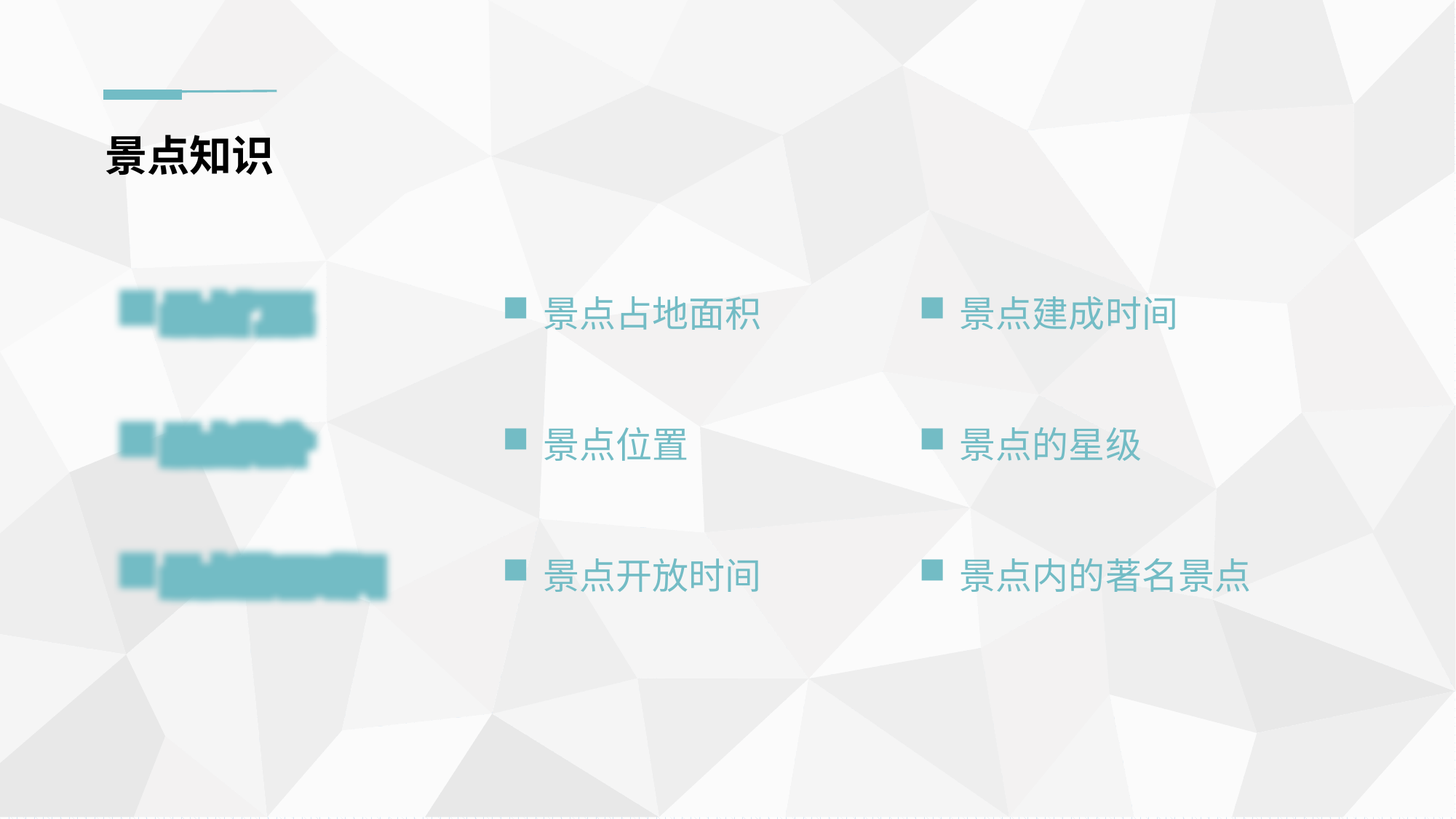

景点知识
景点门票

景点简介

景点游玩时间
景点占地面积

景点位置

景点开放时间
景点建成时间

景点的星级

景点内的著名景点